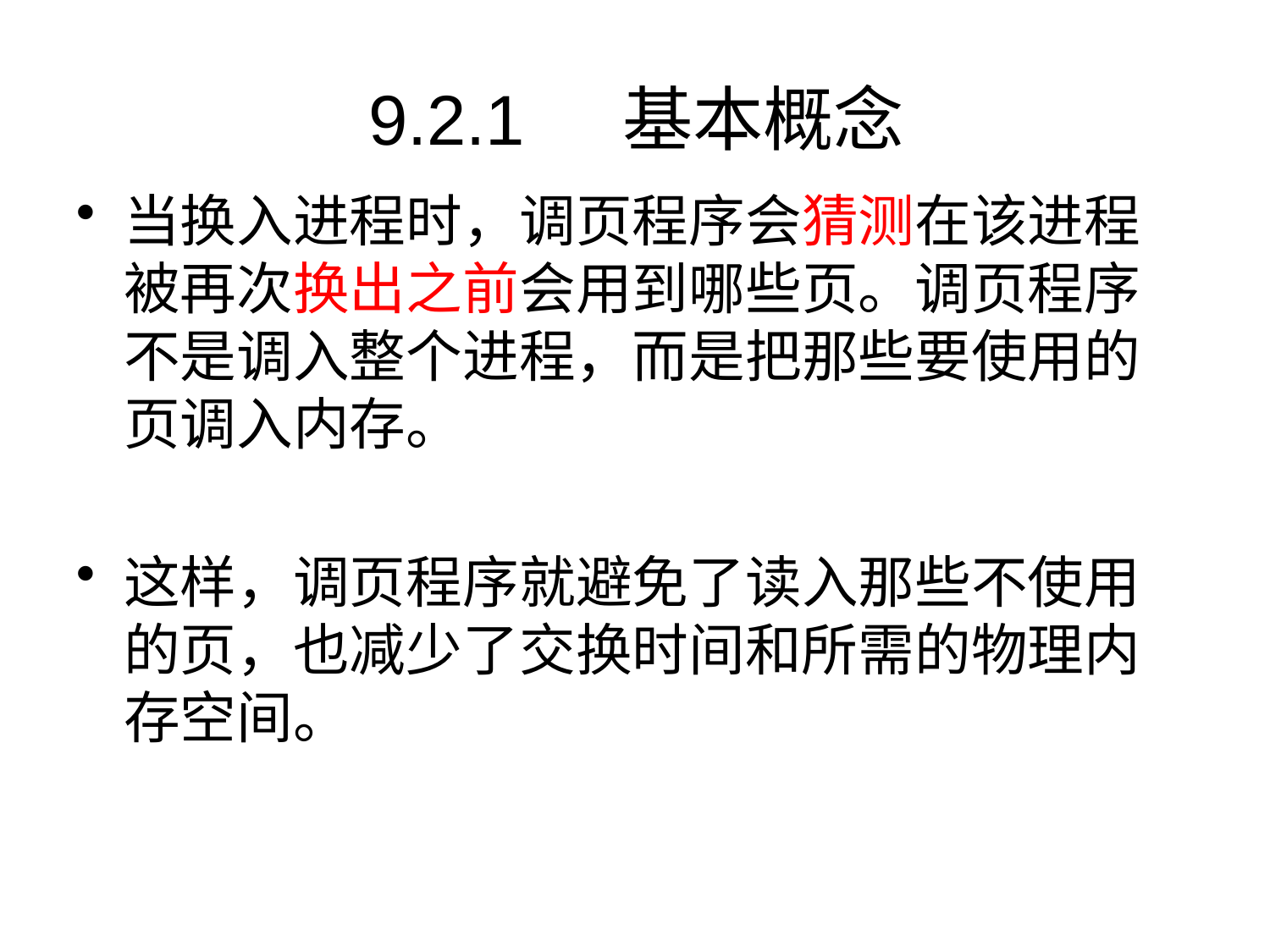

# 9.2.1	基本概念
当换入进程时，调页程序会猜测在该进程被再次换出之前会用到哪些页。调页程序不是调入整个进程，而是把那些要使用的页调入内存。

这样，调页程序就避免了读入那些不使用的页，也减少了交换时间和所需的物理内存空间。